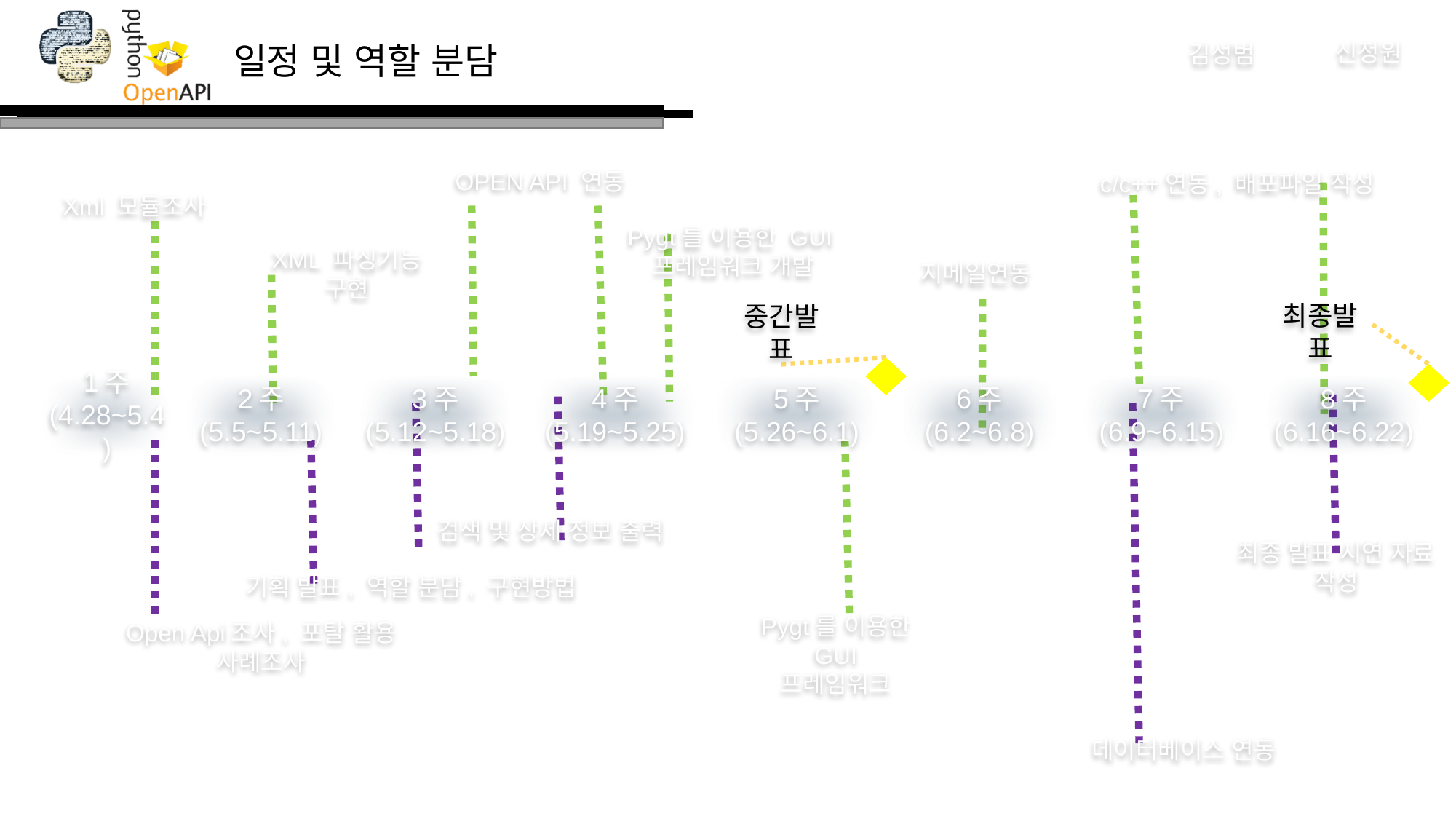

신정원
김성범
OPEN API 연동
c/c++연동, 배포파일 작성
Xml 모듈조사
Pygt를 이용한 GUI
프레임워크 개발
지메일연동
XML 파싱기능 구현
최종발표
중간발표

1주 (4.28~5.4)
2주
(5.5~5.11)
3주
(5.12~5.18)
4주
(5.19~5.25)
5주
(5.26~6.1)
6주
(6.2~6.8)
7주
(6.9~6.15)
8주
(6.16~6.22)

검색 및 상세 정보 출력
최종 발표 시연 자료 작성
기획 발표, 역할 분담, 구현방법
Open Api조사, 포탈 활용 사례조사
Pygt를 이용한 GUI 프레임워크
데이터베이스 연동